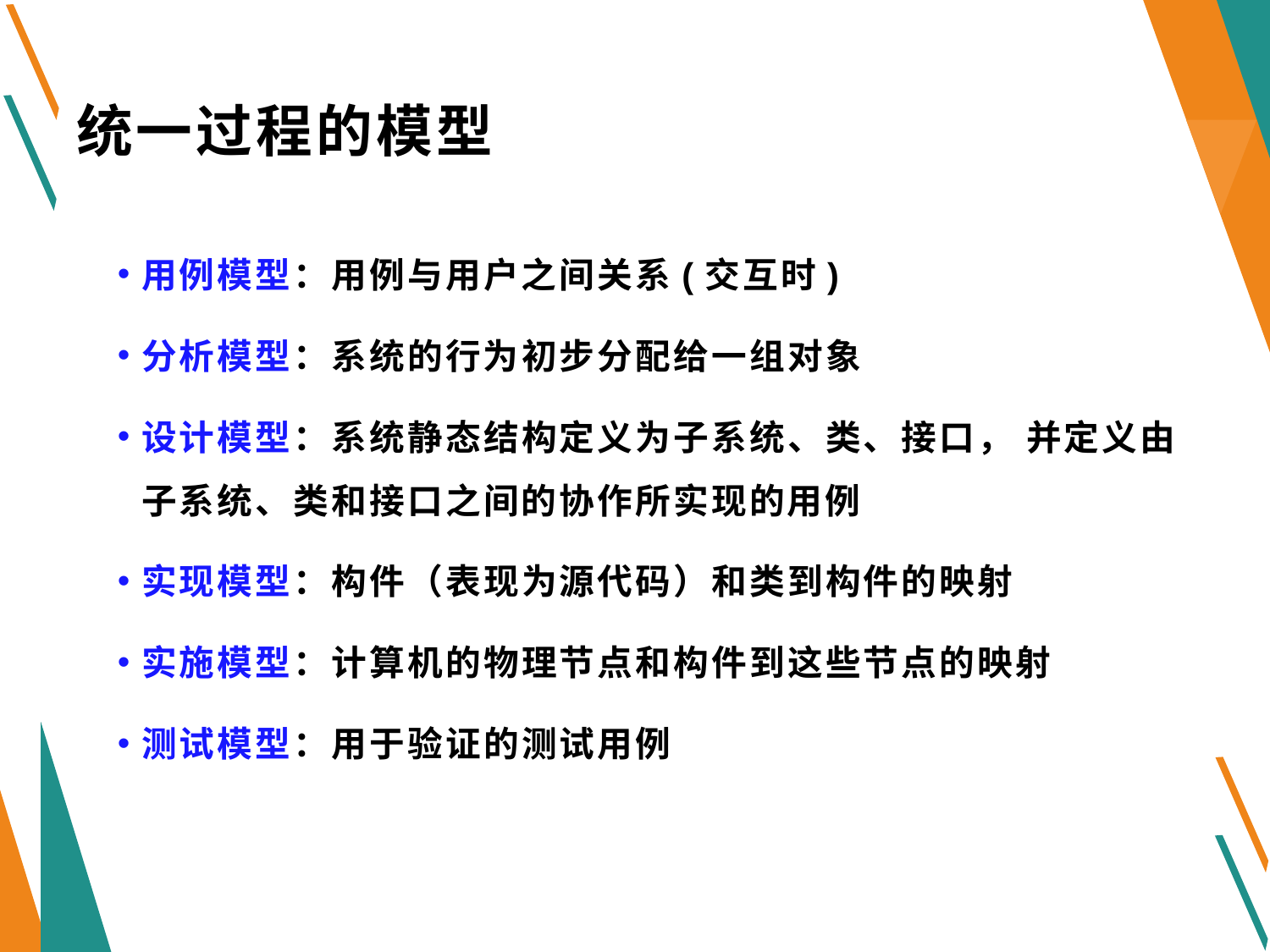

# 统一过程的模型
用例模型：用例与用户之间关系(交互时)
分析模型：系统的行为初步分配给一组对象
设计模型：系统静态结构定义为子系统、类、接口， 并定义由子系统、类和接口之间的协作所实现的用例
实现模型：构件（表现为源代码）和类到构件的映射
实施模型：计算机的物理节点和构件到这些节点的映射
测试模型：用于验证的测试用例